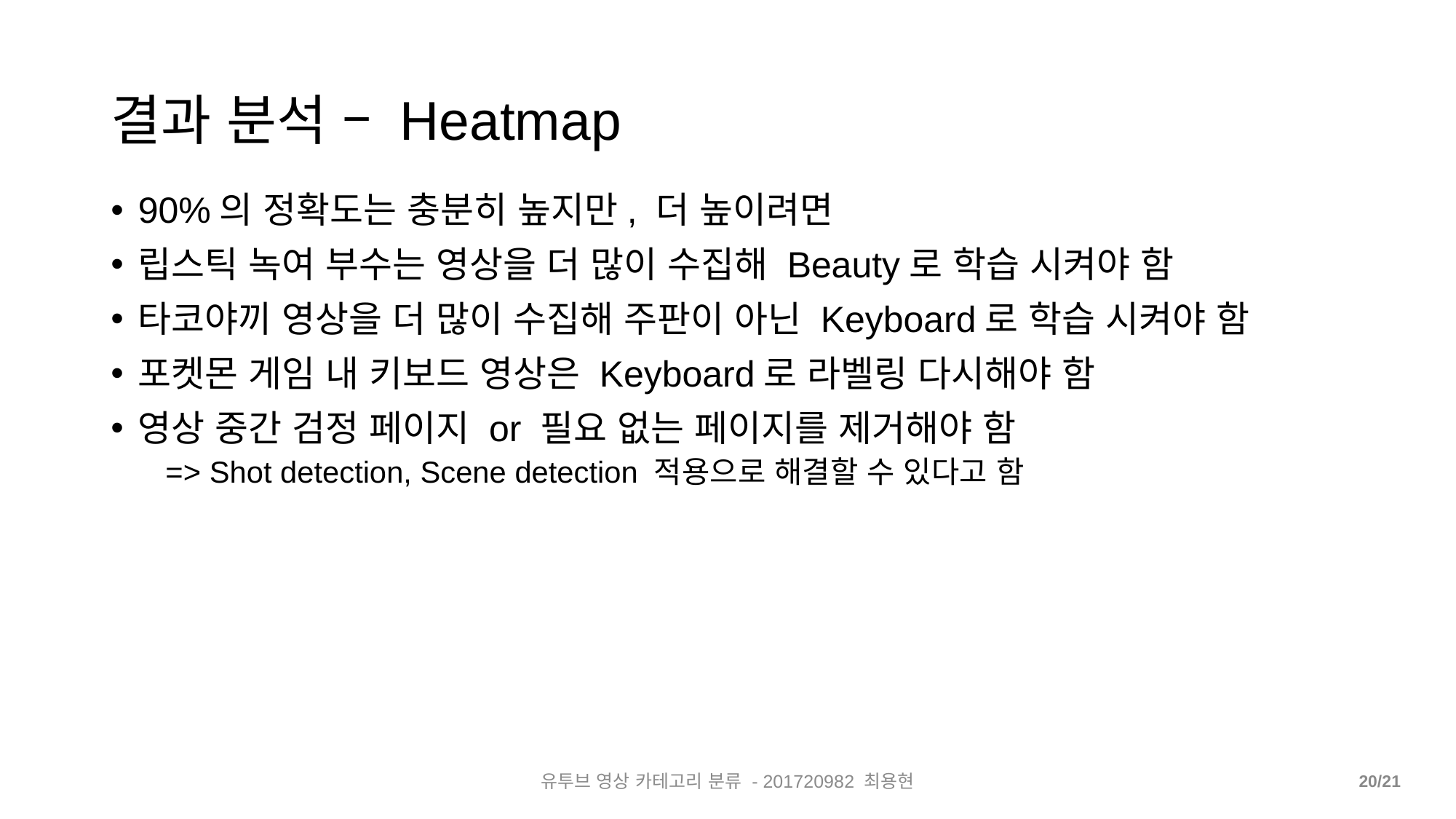

# 결과 분석 – Heatmap
90%의 정확도는 충분히 높지만, 더 높이려면
립스틱 녹여 부수는 영상을 더 많이 수집해 Beauty로 학습 시켜야 함
타코야끼 영상을 더 많이 수집해 주판이 아닌 Keyboard로 학습 시켜야 함
포켓몬 게임 내 키보드 영상은 Keyboard로 라벨링 다시해야 함
영상 중간 검정 페이지 or 필요 없는 페이지를 제거해야 함
=> Shot detection, Scene detection 적용으로 해결할 수 있다고 함

유투브 영상 카테고리 분류 - 201720982 최용현
20/21